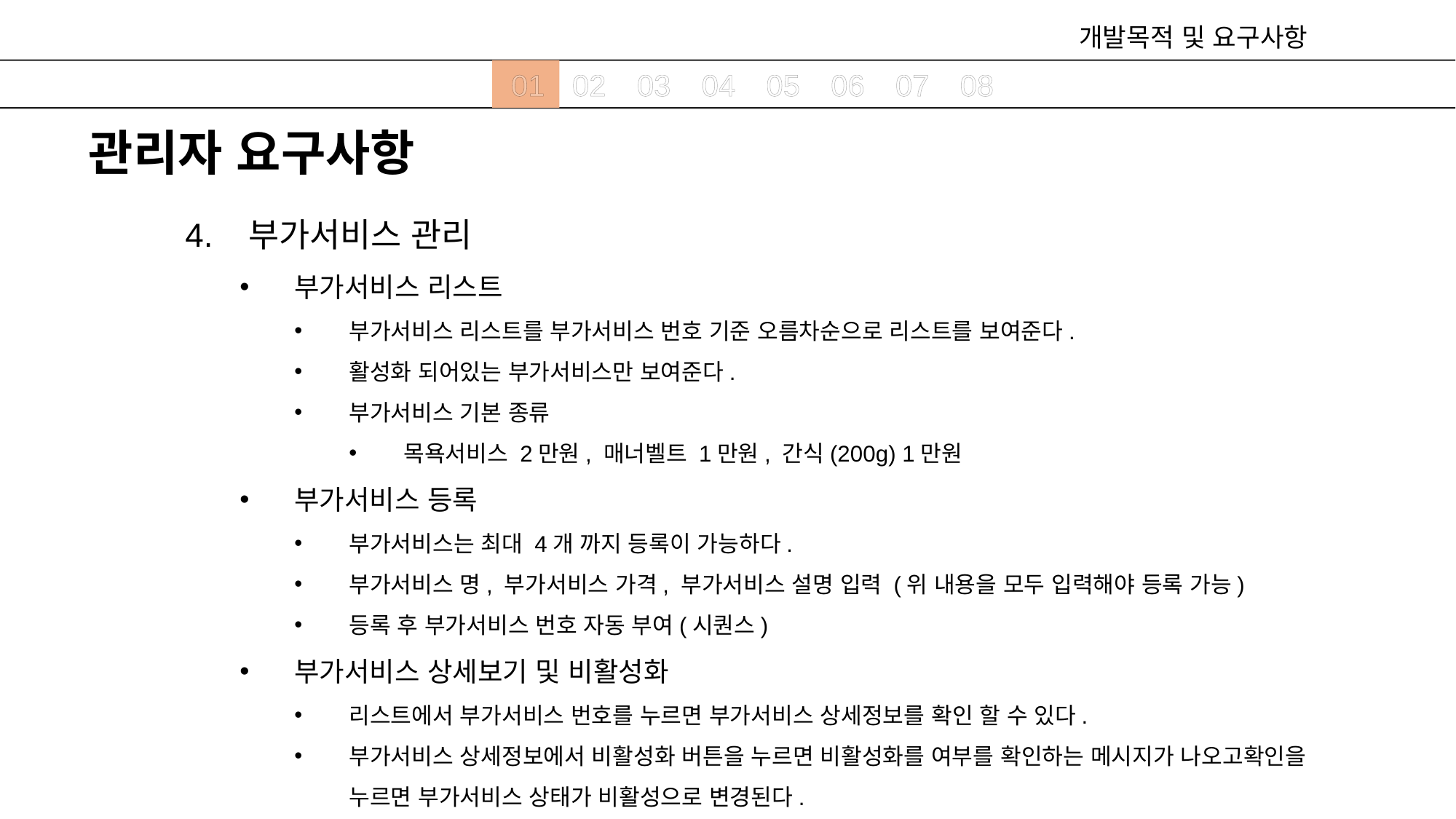

개발목적 및 요구사항

01
02
03
04
05
06
07
08
관리자 요구사항
4.   부가서비스 관리
부가서비스 리스트
부가서비스 리스트를 부가서비스 번호 기준 오름차순으로 리스트를 보여준다.
활성화 되어있는 부가서비스만 보여준다.
부가서비스 기본 종류
목욕서비스 2만원, 매너벨트 1만원, 간식(200g) 1만원
부가서비스 등록
부가서비스는 최대 4개 까지 등록이 가능하다.
부가서비스 명, 부가서비스 가격, 부가서비스 설명 입력 (위 내용을 모두 입력해야 등록 가능)
등록 후 부가서비스 번호 자동 부여(시퀀스)
부가서비스 상세보기 및 비활성화
리스트에서 부가서비스 번호를 누르면 부가서비스 상세정보를 확인 할 수 있다.
부가서비스 상세정보에서 비활성화 버튼을 누르면 비활성화를 여부를 확인하는 메시지가 나오고확인을 누르면 부가서비스 상태가 비활성으로 변경된다.